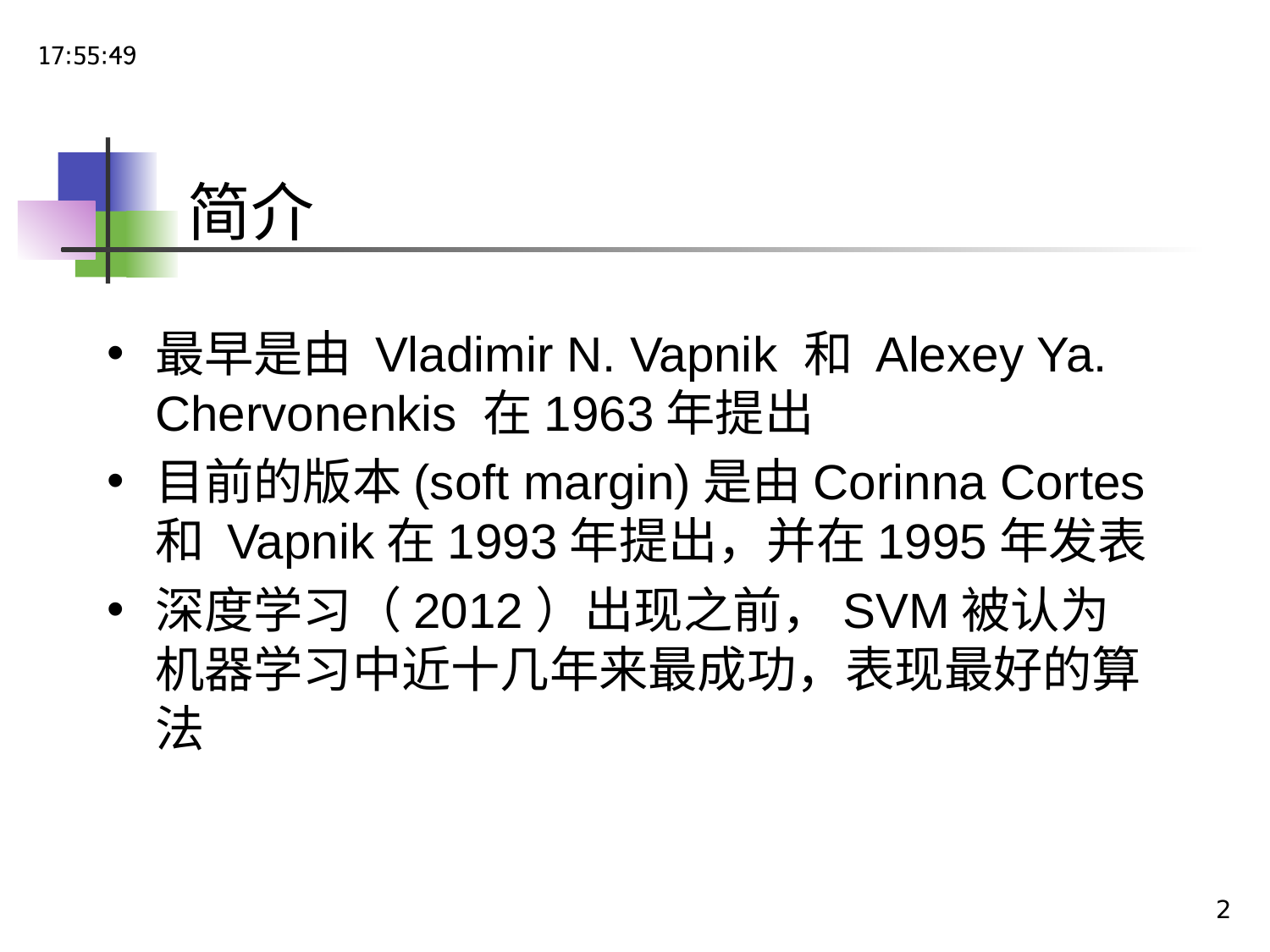

17:55:49
简介
最早是由 Vladimir N. Vapnik 和 Alexey Ya. Chervonenkis 在1963年提出
目前的版本(soft margin)是由Corinna Cortes 和 Vapnik在1993年提出，并在1995年发表
深度学习（2012）出现之前，SVM被认为机器学习中近十几年来最成功，表现最好的算法
2